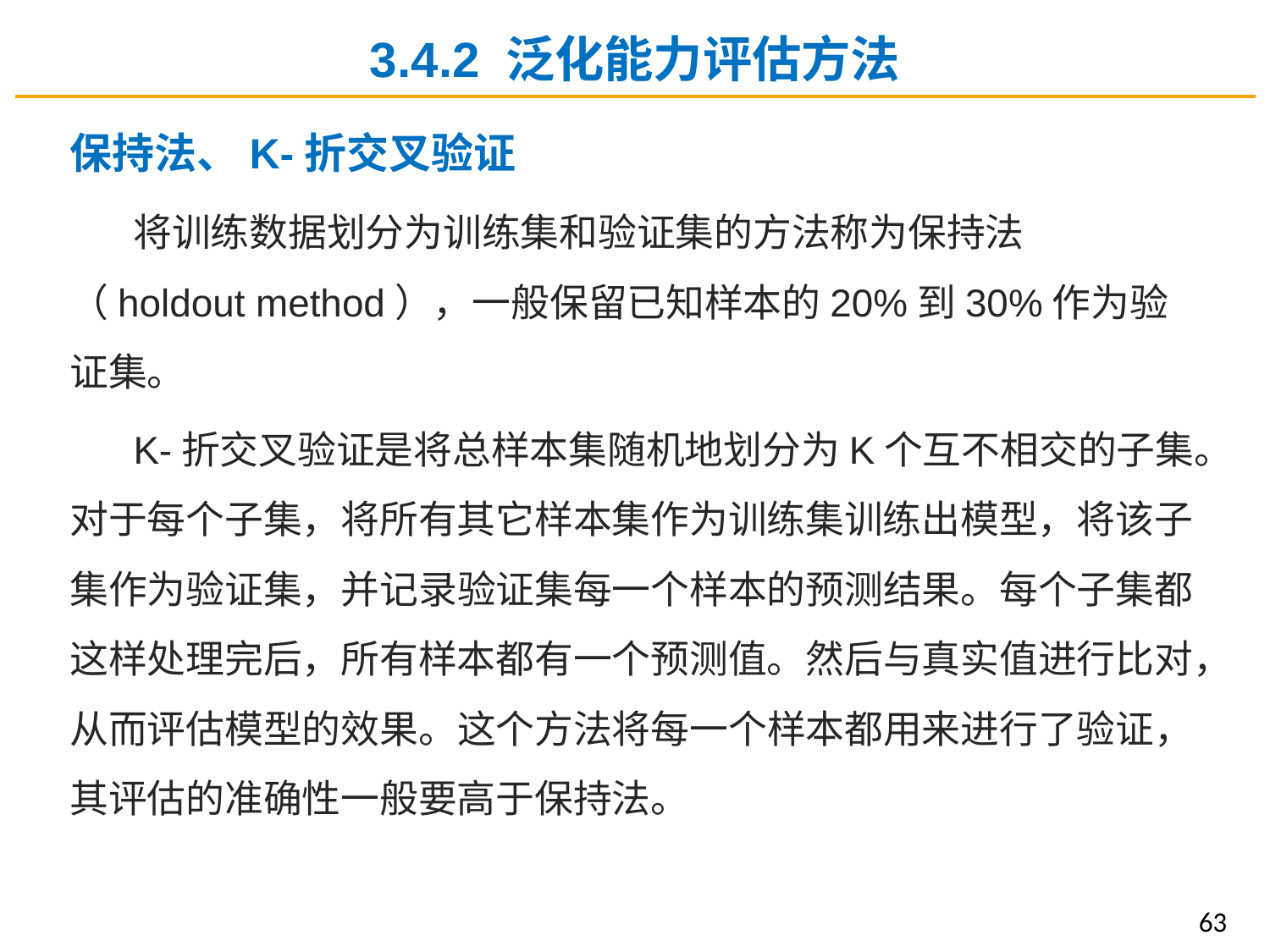

3.4.2 泛化能力评估方法
保持法、K-折交叉验证
将训练数据划分为训练集和验证集的方法称为保持法（holdout method），一般保留已知样本的20%到30%作为验证集。
K-折交叉验证是将总样本集随机地划分为K个互不相交的子集。对于每个子集，将所有其它样本集作为训练集训练出模型，将该子集作为验证集，并记录验证集每一个样本的预测结果。每个子集都这样处理完后，所有样本都有一个预测值。然后与真实值进行比对，从而评估模型的效果。这个方法将每一个样本都用来进行了验证，其评估的准确性一般要高于保持法。
63